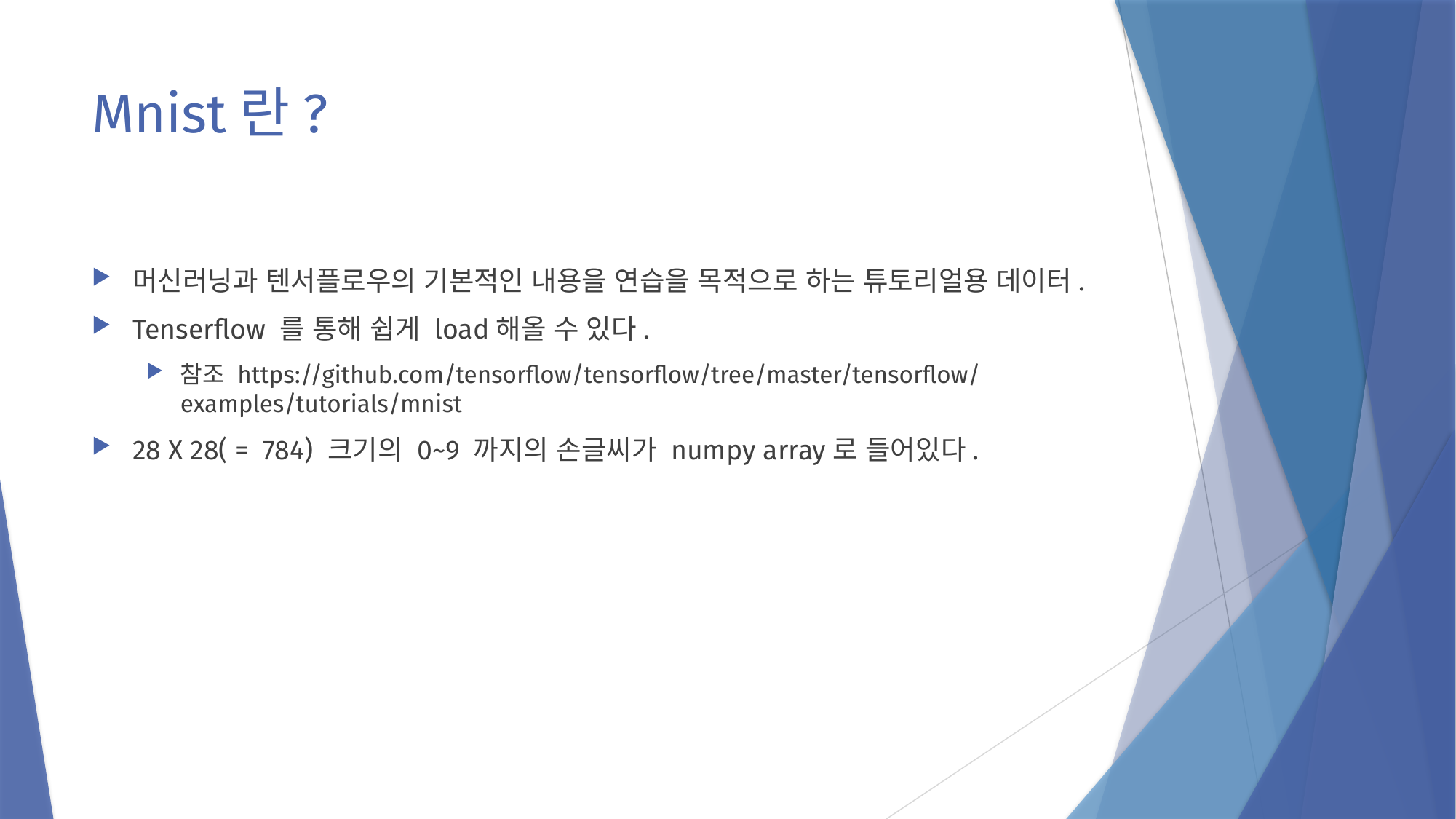

# Mnist란?
머신러닝과 텐서플로우의 기본적인 내용을 연습을 목적으로 하는 튜토리얼용 데이터.
Tenserflow 를 통해 쉽게 load해올 수 있다.
참조 https://github.com/tensorflow/tensorflow/tree/master/tensorflow/examples/tutorials/mnist
28 X 28( =  784) 크기의 0~9 까지의 손글씨가 numpy array로 들어있다.